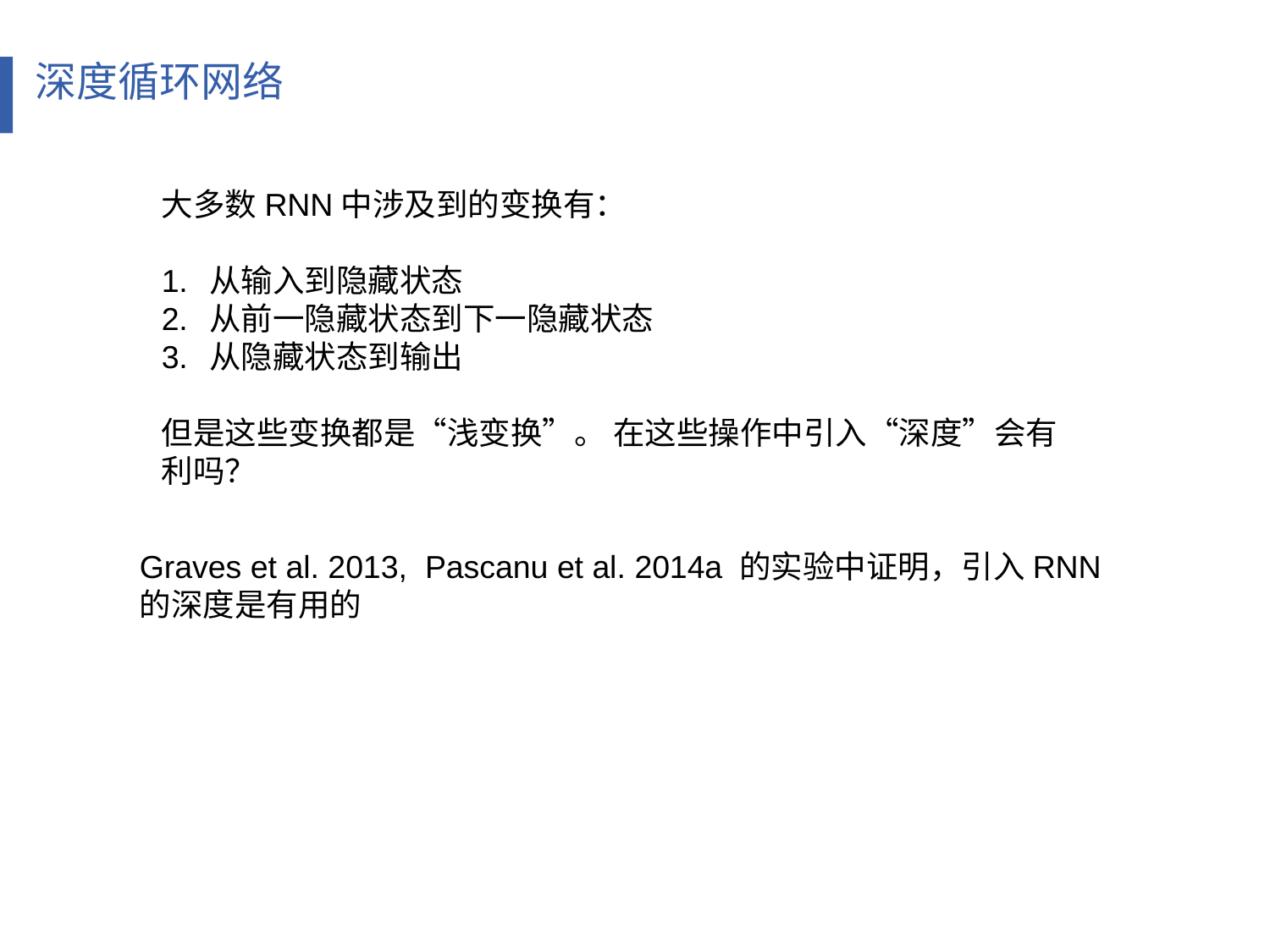

深度循环网络
大多数RNN中涉及到的变换有：

从输入到隐藏状态
从前一隐藏状态到下一隐藏状态
从隐藏状态到输出

但是这些变换都是“浅变换”。 在这些操作中引入“深度”会有利吗？

Graves et al. 2013,  Pascanu et al. 2014a 的实验中证明，引入RNN的深度是有用的